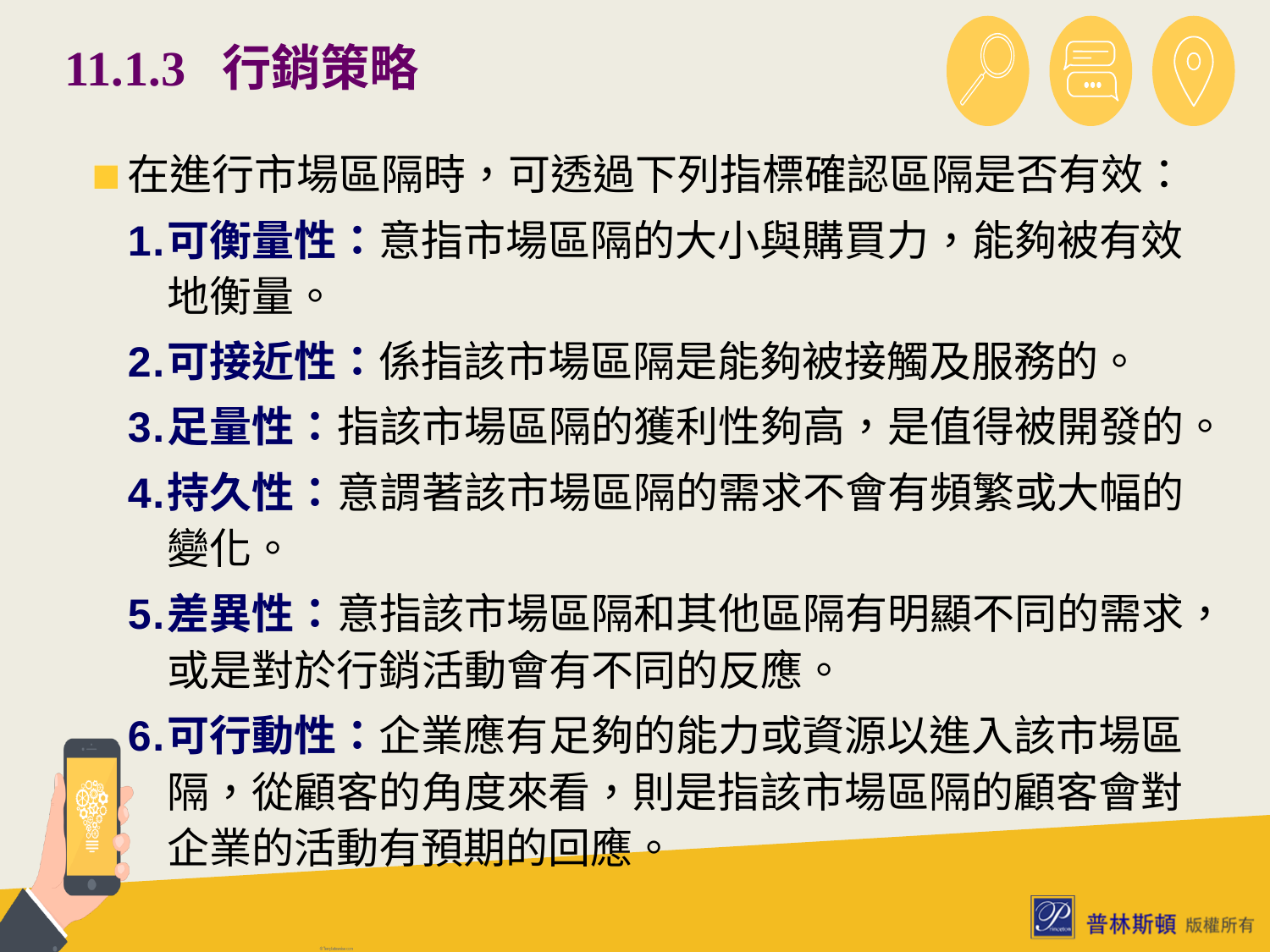

# 11.1.3  行銷策略
在進行市場區隔時，可透過下列指標確認區隔是否有效：
可衡量性：意指市場區隔的大小與購買力，能夠被有效地衡量。
可接近性：係指該市場區隔是能夠被接觸及服務的。
足量性：指該市場區隔的獲利性夠高，是值得被開發的。
持久性：意謂著該市場區隔的需求不會有頻繁或大幅的變化。
差異性：意指該市場區隔和其他區隔有明顯不同的需求，或是對於行銷活動會有不同的反應。
可行動性：企業應有足夠的能力或資源以進入該市場區隔，從顧客的角度來看，則是指該市場區隔的顧客會對企業的活動有預期的回應。